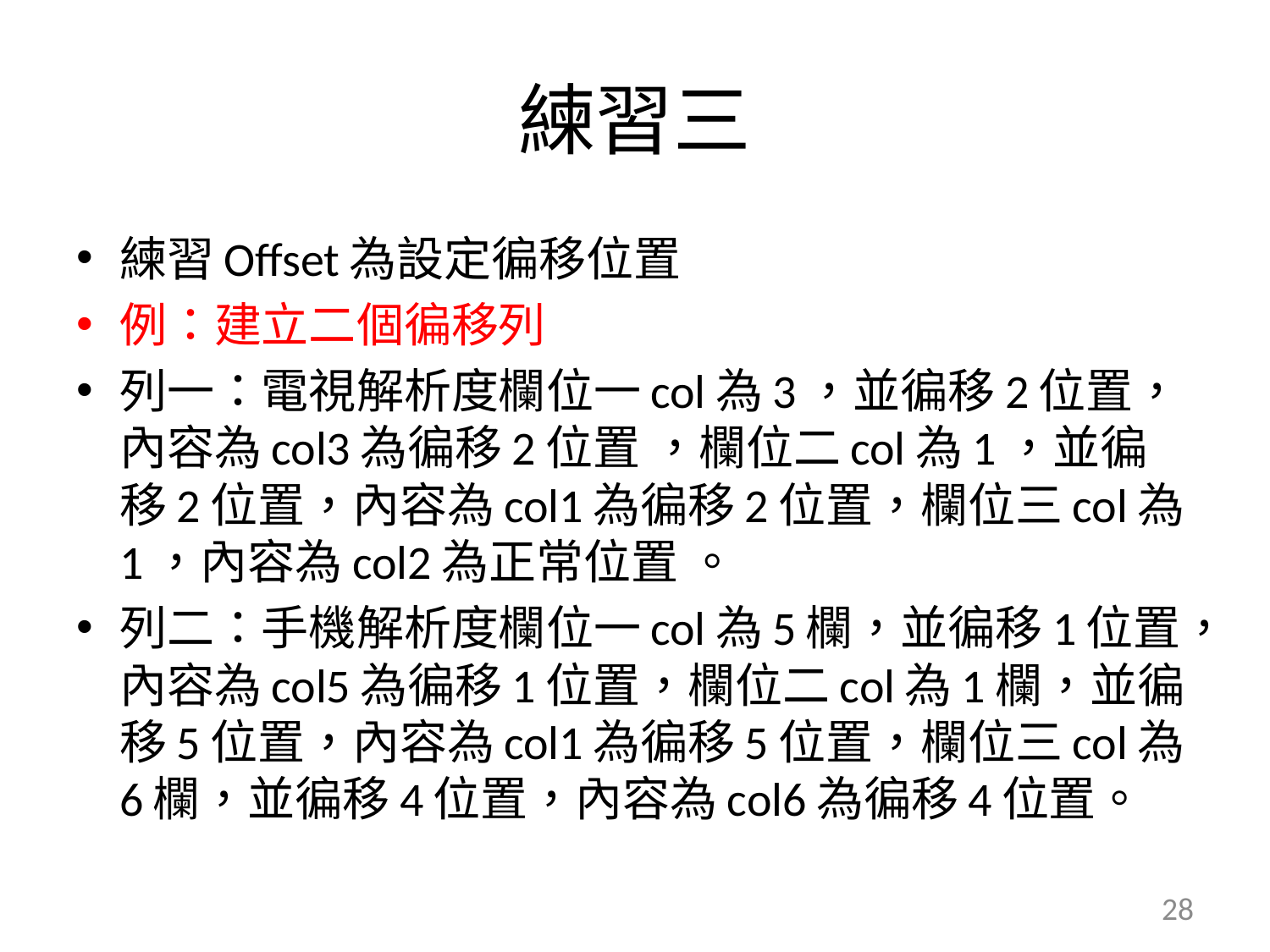

# 練習三
練習Offset為設定徧移位置
例：建立二個徧移列
列一：電視解析度欄位一col為3，並徧移2位置，內容為col3為徧移2位置 ，欄位二col為1，並徧移2位置，內容為col1為徧移2位置，欄位三col為1，內容為col2為正常位置 。
列二：手機解析度欄位一col為5欄，並徧移1位置，內容為col5為徧移1位置，欄位二col為1欄，並徧移5位置，內容為col1為徧移5位置，欄位三col為6欄，並徧移4位置，內容為col6為徧移4位置。

28